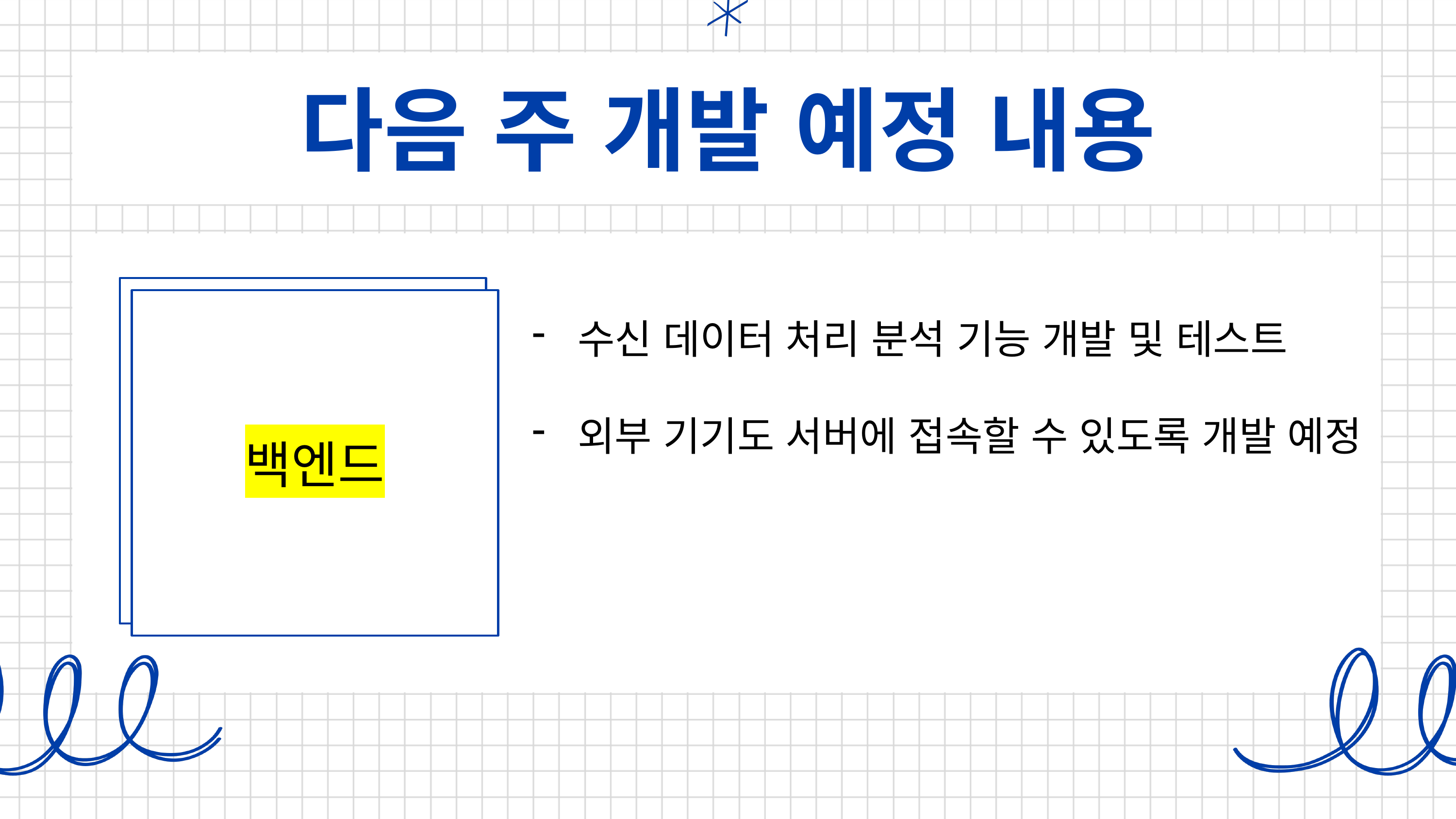

다음 주 개발 예정 내용

적용되는
세부 기술 목록
백엔드
수신 데이터 처리 분석 기능 개발 및 테스트

외부 기기도 서버에 접속할 수 있도록 개발 예정